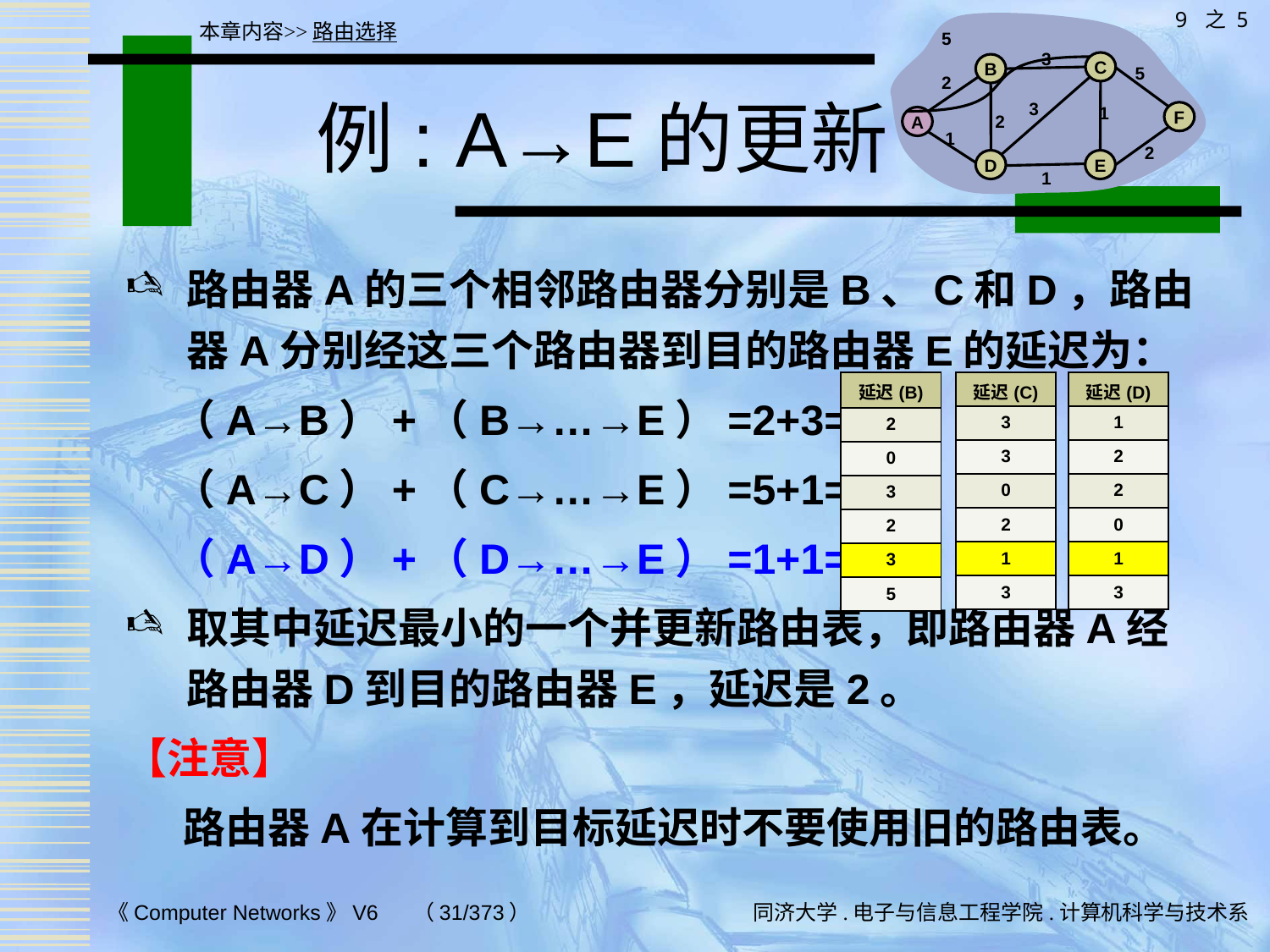

9 之 5

5
3
C
B
5
2
3
1
F
2
A
1
2
D
E
1
本章内容>>路由选择
# 例: A→E的更新
路由器A的三个相邻路由器分别是B、C和D，路由器A分别经这三个路由器到目的路由器E的延迟为：
    （A→B）+（B→…→E）=2+3=5
    （A→C）+（C→…→E）=5+1=6
    （A→D）+（D→…→E）=1+1=2
取其中延迟最小的一个并更新路由表，即路由器A经路由器D到目的路由器E，延迟是2。
【注意】
     路由器A在计算到目标延迟时不要使用旧的路由表。
| 延迟(B) |
| --- |
| 2 |
| 0 |
| 3 |
| 2 |
| 3 |
| 5 |
| 延迟(C) |
| --- |
| 3 |
| 3 |
| 0 |
| 2 |
| 1 |
| 3 |
| 延迟(D) |
| --- |
| 1 |
| 2 |
| 2 |
| 0 |
| 1 |
| 3 |